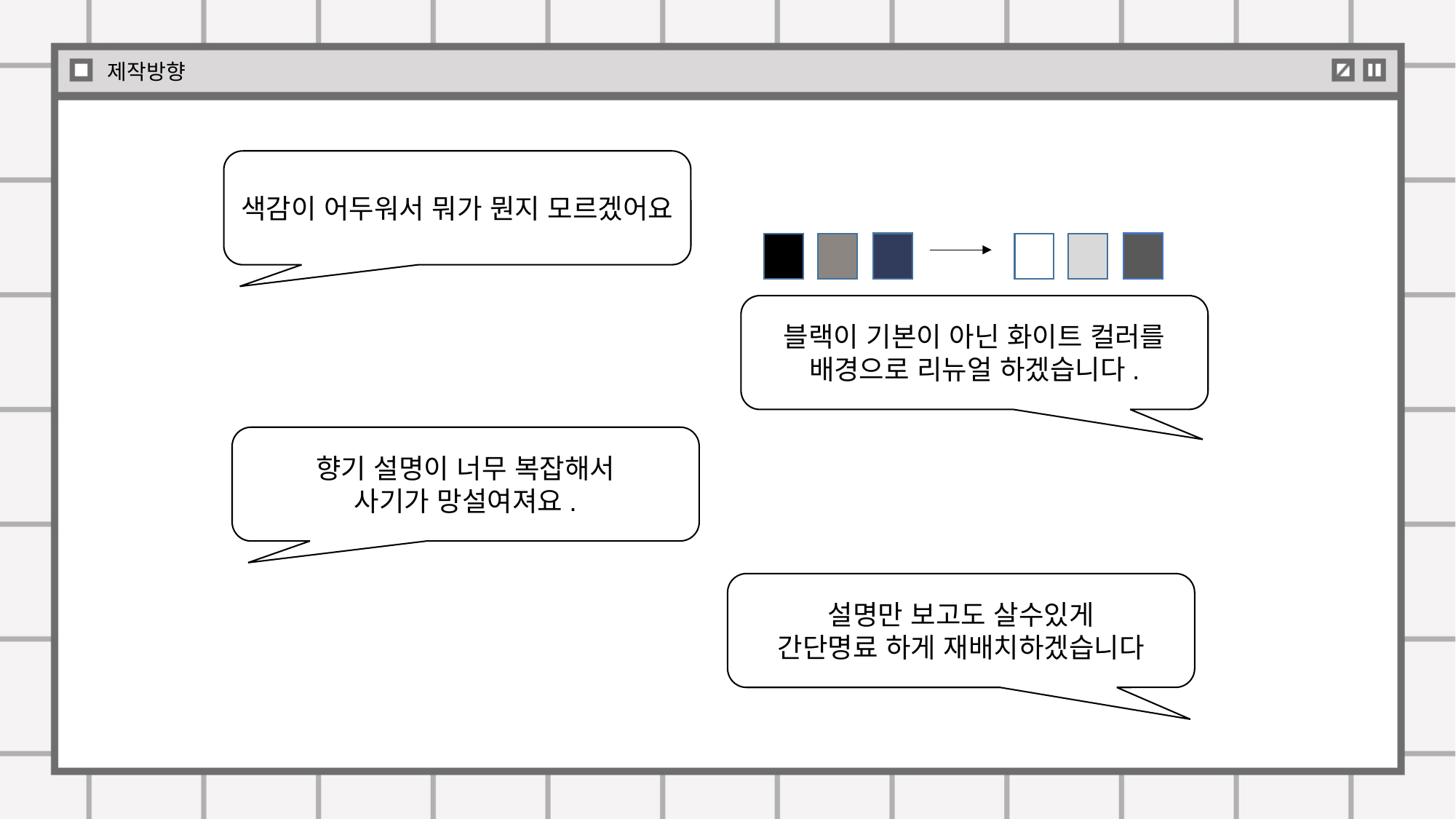

제작방향
색감이 어두워서 뭐가 뭔지 모르겠어요

블랙이 기본이 아닌 화이트 컬러를
배경으로 리뉴얼 하겠습니다.
향기 설명이 너무 복잡해서
사기가 망설여져요.
설명만 보고도 살수있게
간단명료 하게 재배치하겠습니다